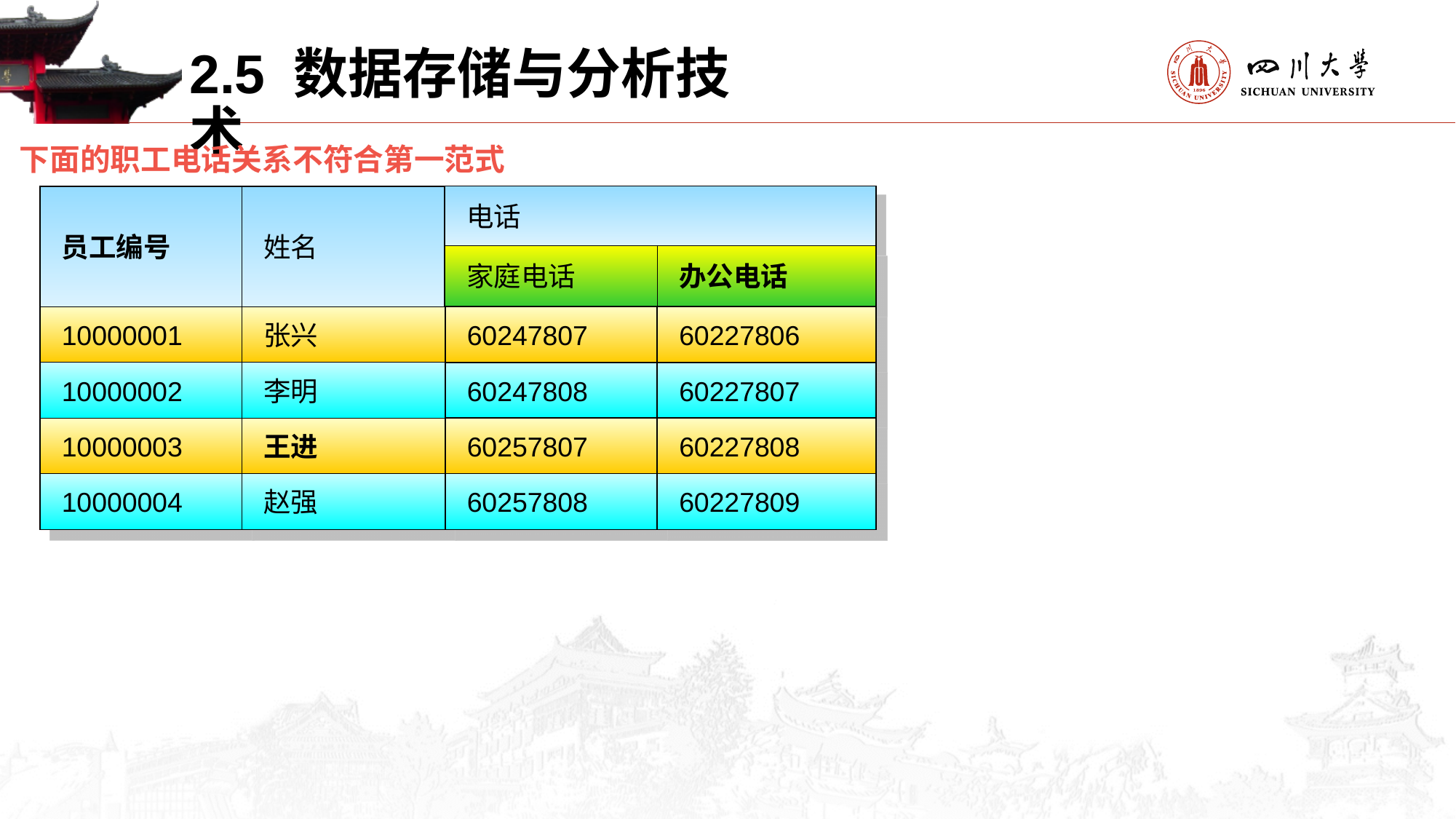

2.5 数据存储与分析技术

下面的职工电话关系不符合第一范式
电话
员工编号
姓名
家庭电话
办公电话
10000001
张兴
60247807
60247808
60257807
60257808
60227806
60227807
60227808
60227809
10000002
李明
10000003
王进
10000004
赵强